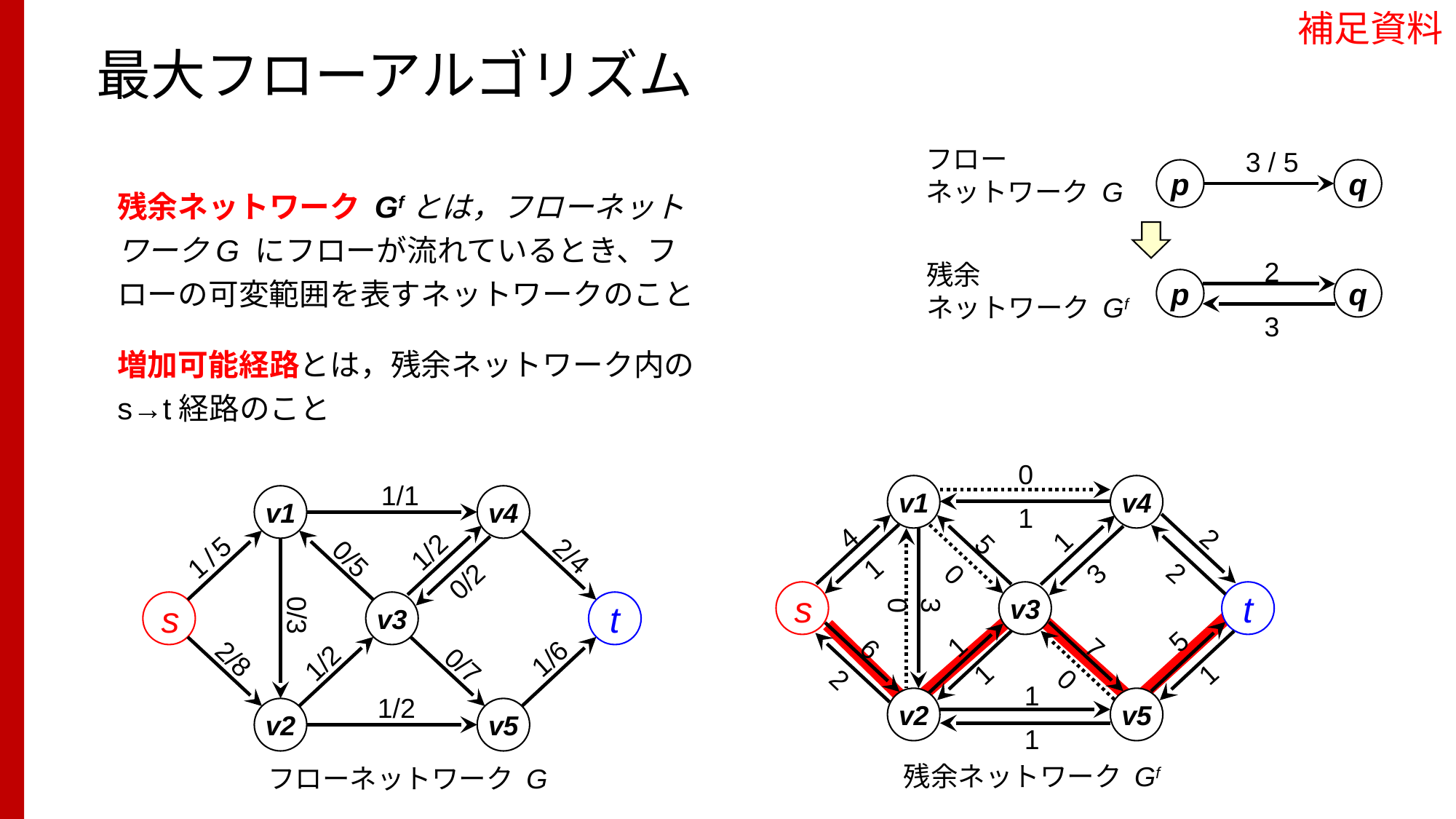

補足資料
# 最大フローアルゴリズム
フロー
ネットワーク G
3 / 5
p
q
残余ネットワーク Gfとは，フローネットワークG にフローが流れているとき、フローの可変範囲を表すネットワークのこと
増加可能経路とは，残余ネットワーク内のs→t経路のこと

2
p
q
3
残余
ネットワーク Gf
0
v1
v4
1
4
2
1
5
1
2
3
0
s
v3
t
3
0
5
1
7
6
1
1
2
0
1
v2
v5
1
残余ネットワーク Gf
1/1
v1
v4
1/2
2/4
1 / 5
0/5
0/2
s
v3
t
0/3
1/6
2/8
1/2
0/7
1/2
v2
v5
フローネットワーク G